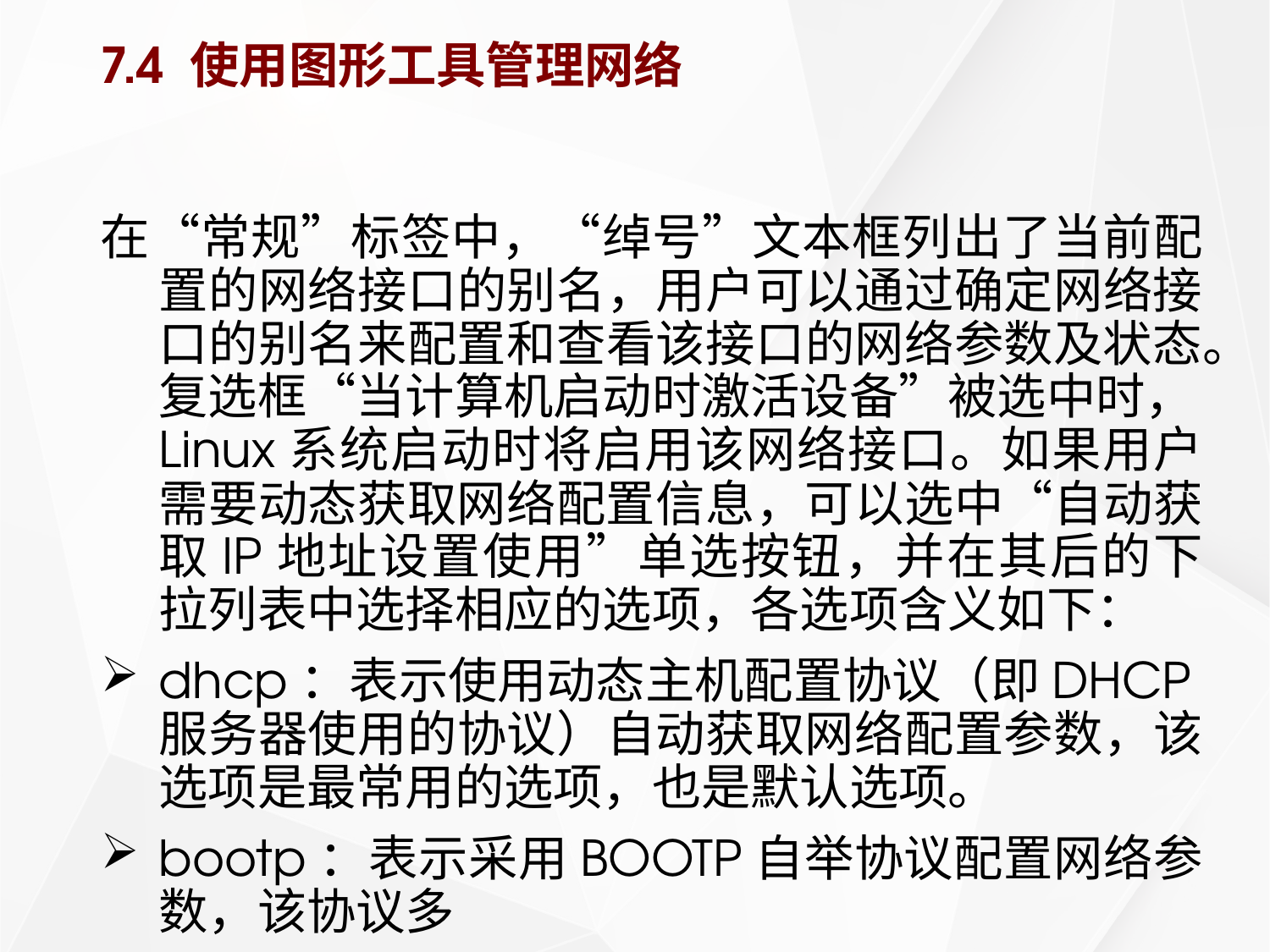

# 7.4 使用图形工具管理网络
在“常规”标签中，“绰号”文本框列出了当前配置的网络接口的别名，用户可以通过确定网络接口的别名来配置和查看该接口的网络参数及状态。复选框“当计算机启动时激活设备”被选中时，Linux系统启动时将启用该网络接口。如果用户需要动态获取网络配置信息，可以选中“自动获取IP地址设置使用”单选按钮，并在其后的下拉列表中选择相应的选项，各选项含义如下：
dhcp：表示使用动态主机配置协议（即DHCP服务器使用的协议）自动获取网络配置参数，该选项是最常用的选项，也是默认选项。
bootp：表示采用BOOTP自举协议配置网络参数，该协议多